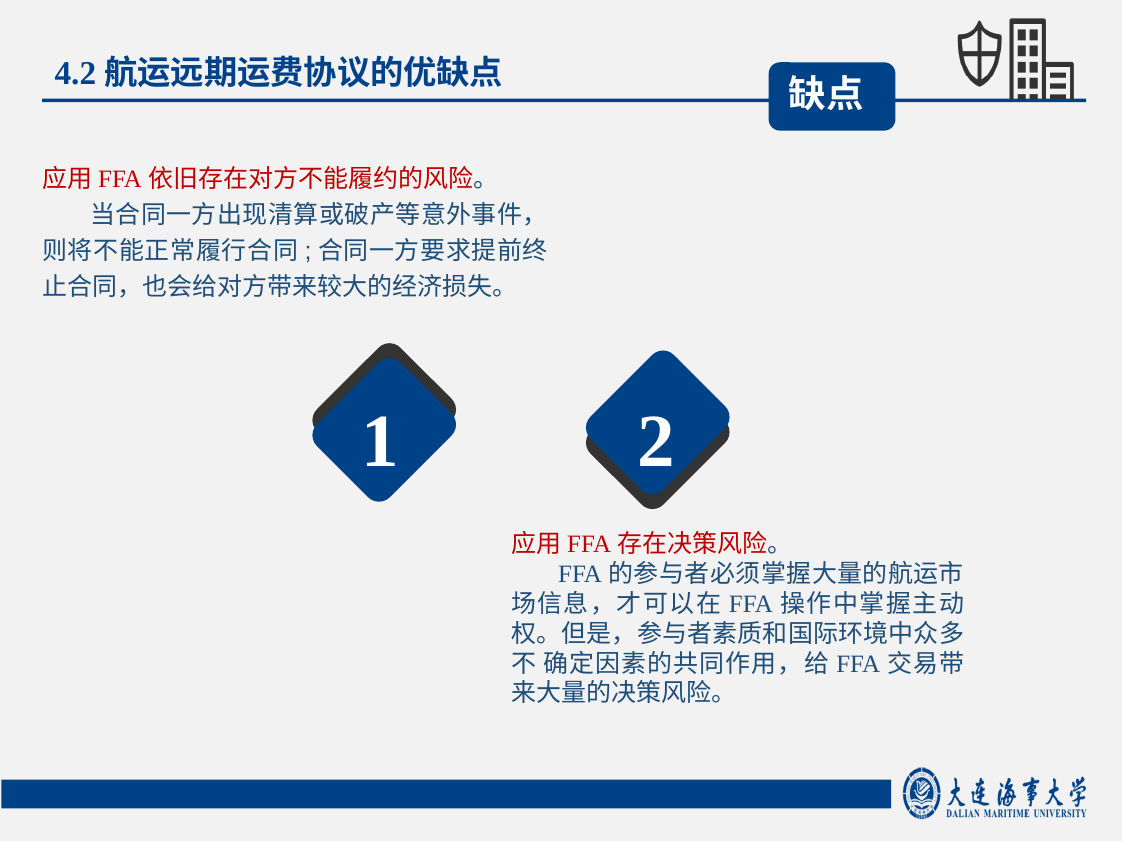

4.2航运远期运费协议的优缺点

缺点
应用FFA依旧存在对方不能履约的风险。
       当合同一方出现清算或破产等意外事件，则将不能正常履行合同;合同一方要求提前终止合同，也会给对方带来较大的经济损失。

1
2
应用FFA存在决策风险。
       FFA的参与者必须掌握大量的航运市场信息，才可以在FFA操作中掌握主动权。但是，参与者素质和国际环境中众多不 确定因素的共同作用，给FFA交易带来大量的决策风险。